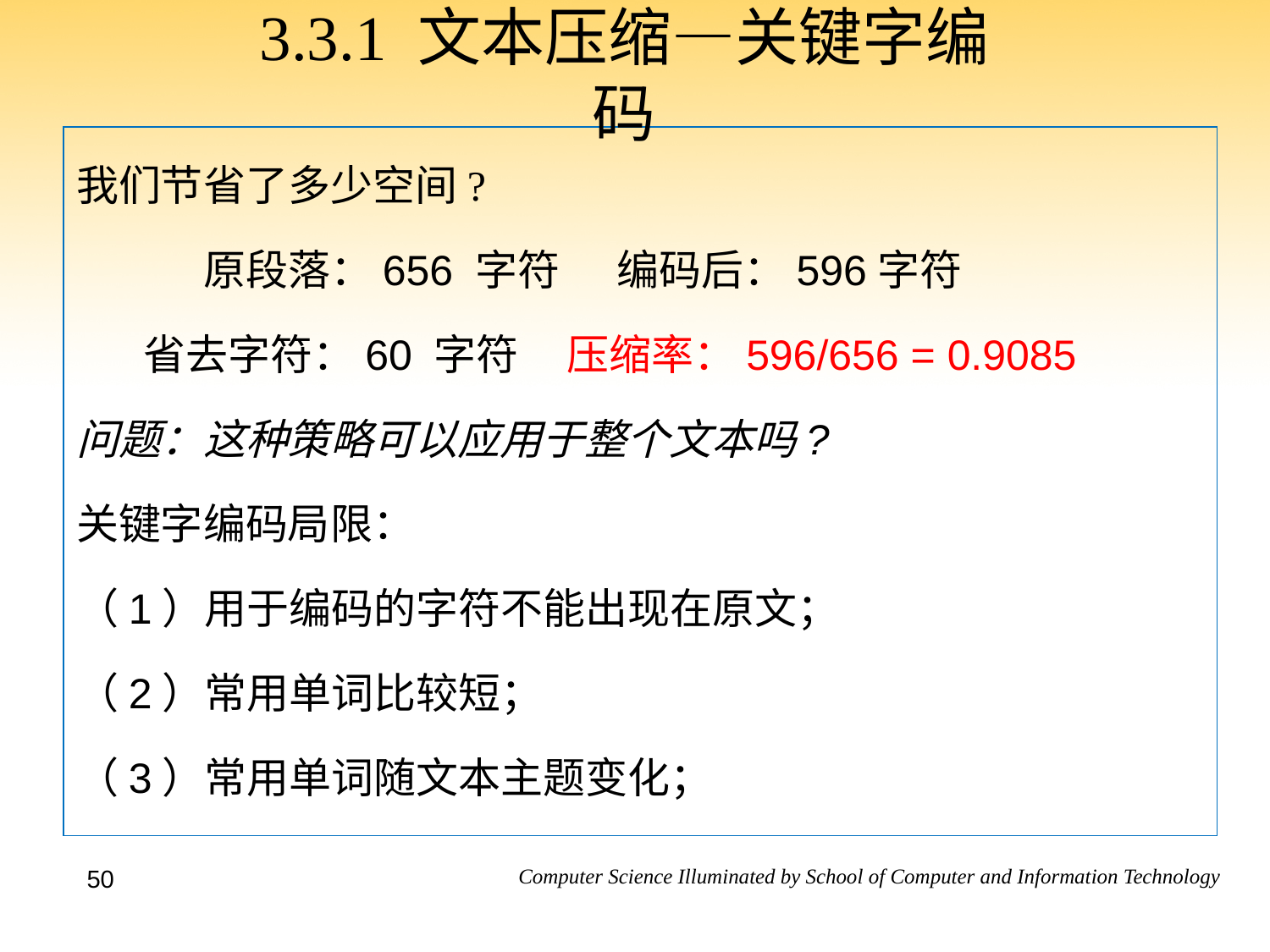

# 3.3.1 文本压缩—关键字编码
我们节省了多少空间?
	原段落：656 字符      编码后：596字符
      省去字符：60 字符     压缩率：596/656 = 0.9085
问题：这种策略可以应用于整个文本吗?
关键字编码局限：
（1）用于编码的字符不能出现在原文；
（2）常用单词比较短；
（3）常用单词随文本主题变化；
50